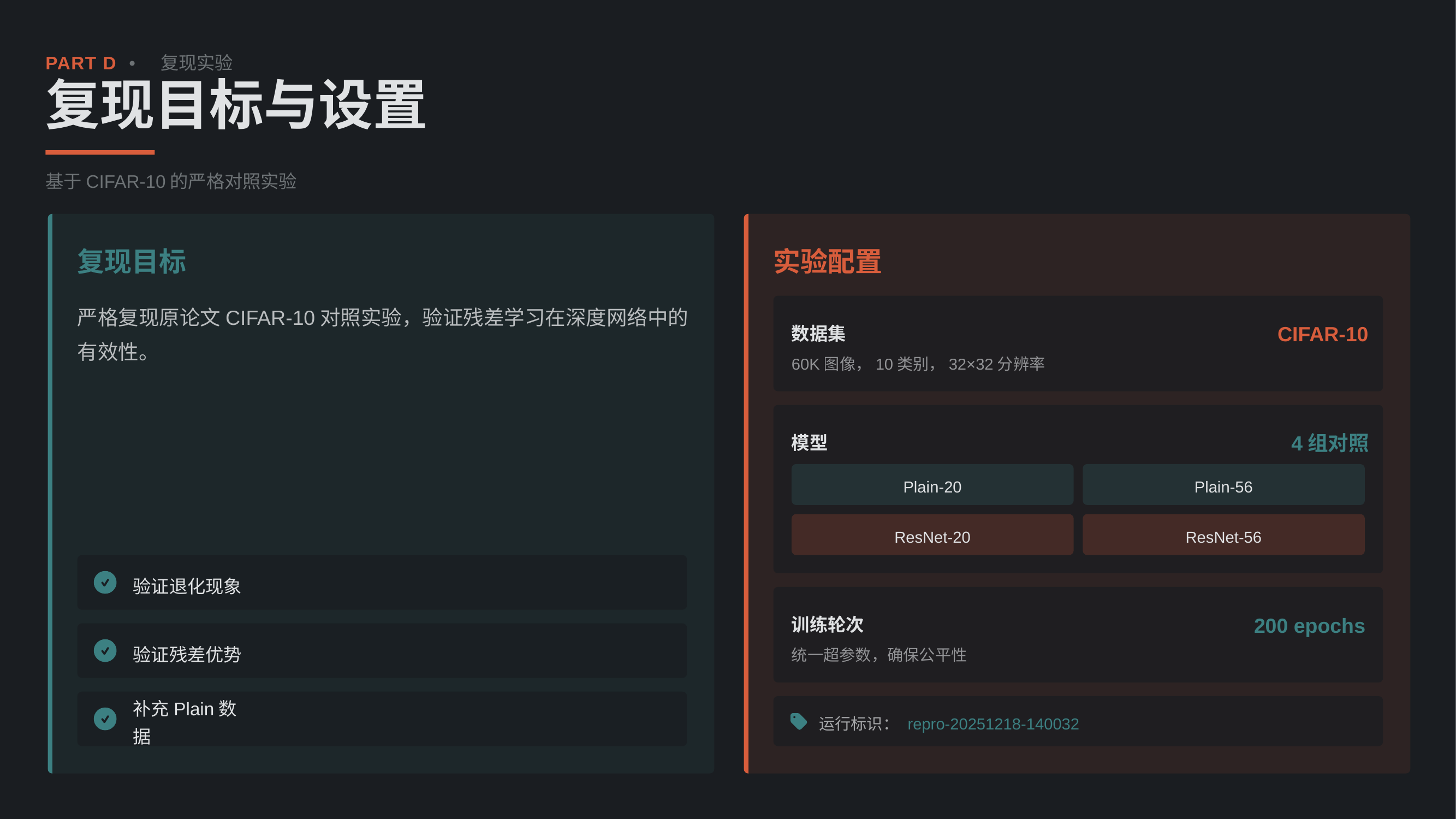

PART D
•
复现实验
复现目标与设置

基于CIFAR-10的严格对照实验

复现目标
实验配置
严格复现原论文CIFAR-10对照实验，验证残差学习在深度网络中的有效性。

CIFAR-10
数据集
60K图像，10类别，32×32分辨率

4组对照
模型
Plain-20

Plain-56

ResNet-20

ResNet-56

验证退化现象

200 epochs
训练轮次

验证残差优势

统一超参数，确保公平性

补充Plain数据

运行标识：
repro-20251218-140032